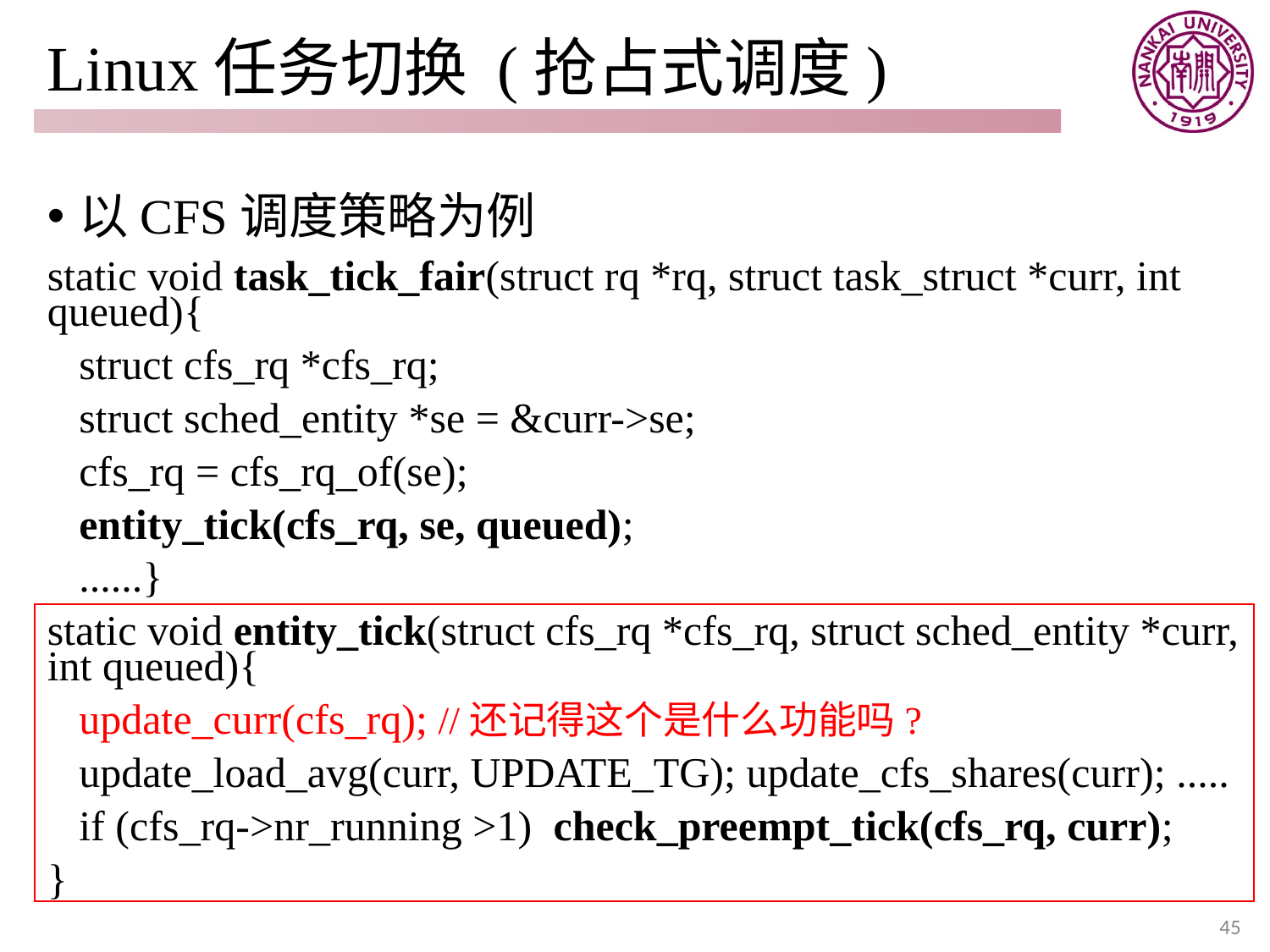

# Linux任务切换 (抢占式调度)
以CFS调度策略为例
static void task_tick_fair(struct rq *rq, struct task_struct *curr, int queued){
   struct cfs_rq *cfs_rq;
   struct sched_entity *se = &curr->se;
   cfs_rq = cfs_rq_of(se);
   entity_tick(cfs_rq, se, queued);
   ......}
static void entity_tick(struct cfs_rq *cfs_rq, struct sched_entity *curr, int queued){
   update_curr(cfs_rq); //还记得这个是什么功能吗?
   update_load_avg(curr, UPDATE_TG); update_cfs_shares(curr); .....
   if (cfs_rq->nr_running >1)  check_preempt_tick(cfs_rq, curr);
}

45